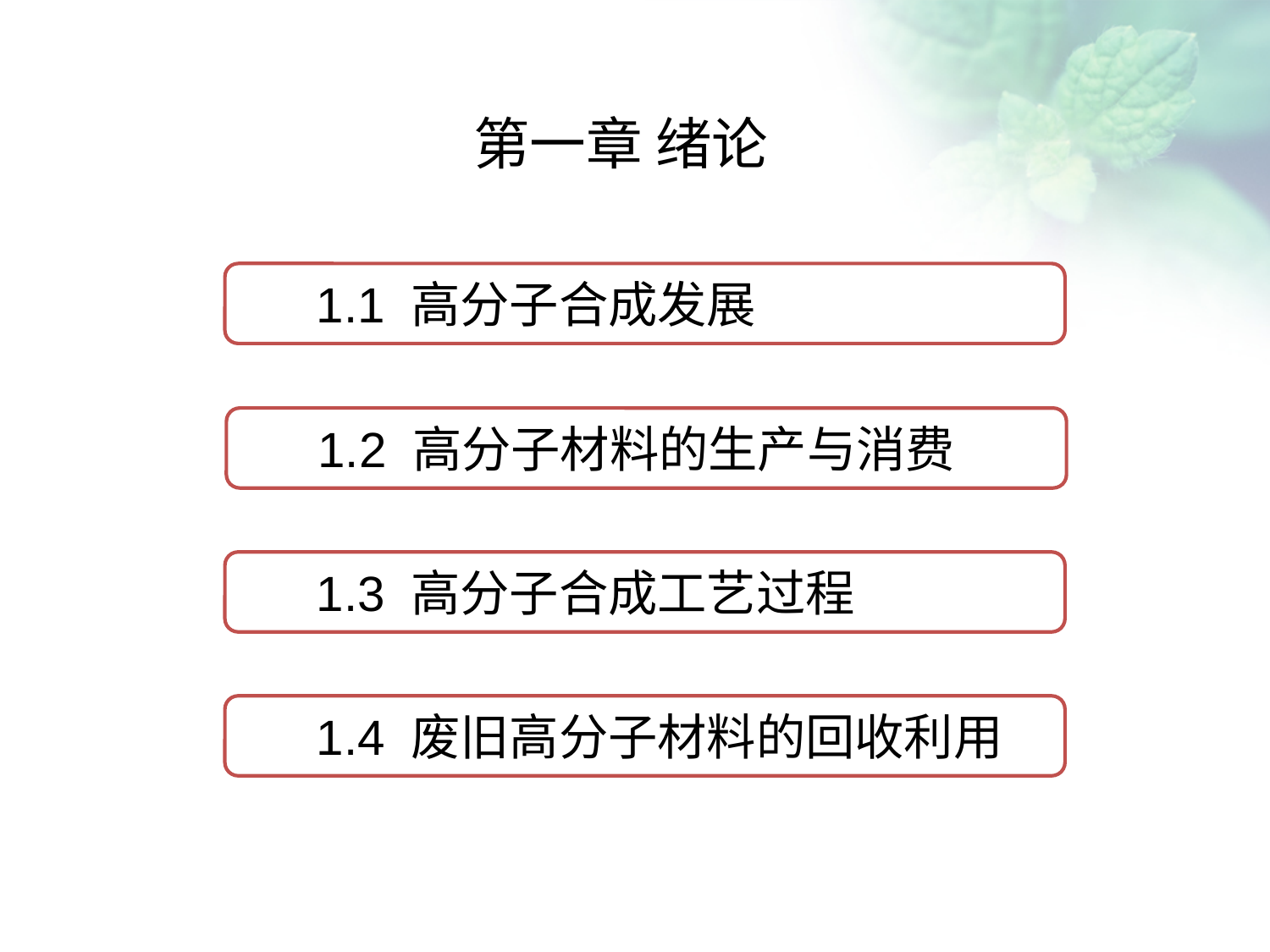

第一章 绪论
1.1 高分子合成发展
点击添加文本
1.2 高分子材料的生产与消费
点击添加文本
1.3 高分子合成工艺过程
点击添加文本
1.4 废旧高分子材料的回收利用
点击添加文本